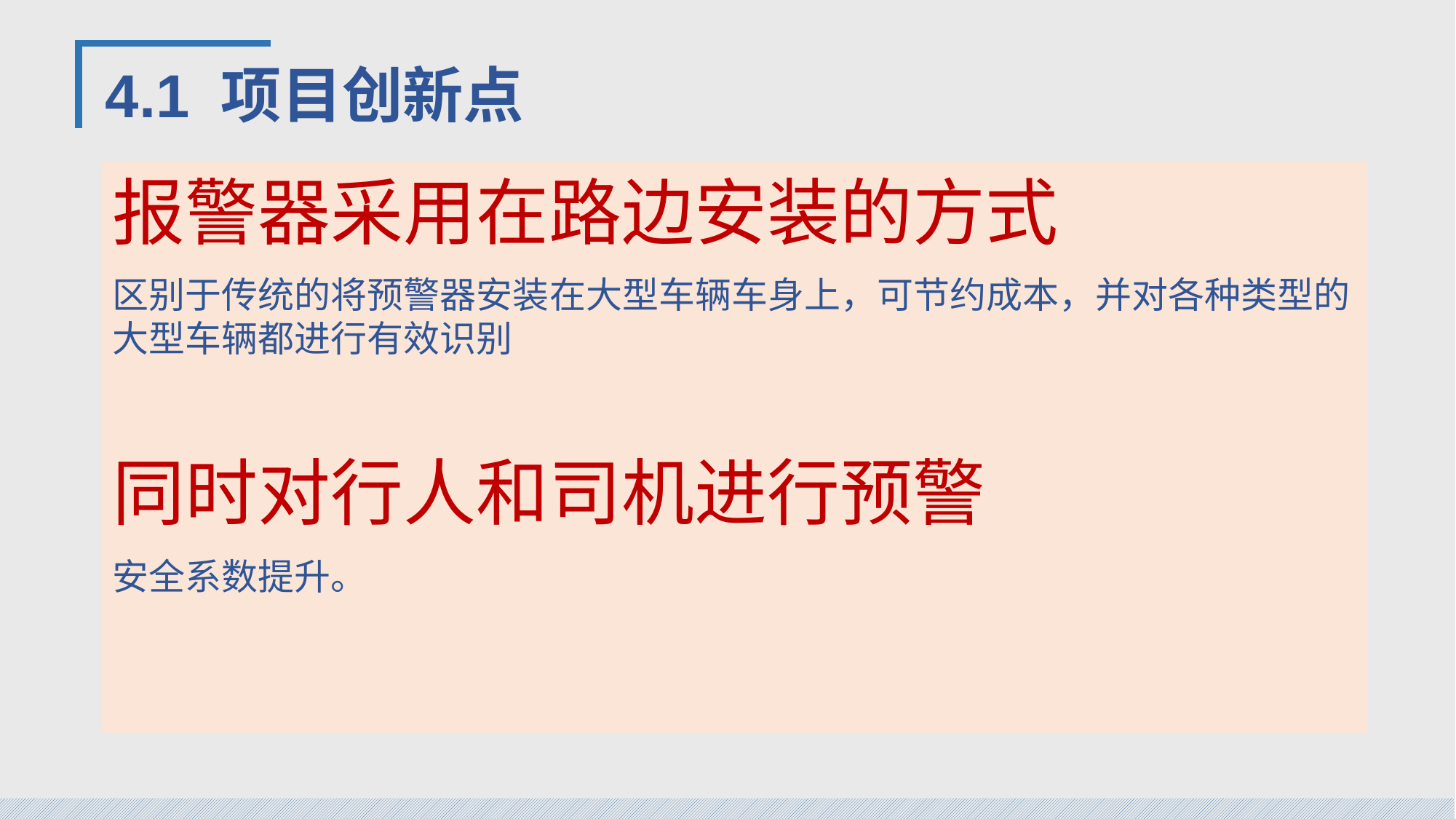

4.1 项目创新点
报警器采用在路边安装的方式

区别于传统的将预警器安装在大型车辆车身上，可节约成本，并对各种类型的大型车辆都进行有效识别

同时对行人和司机进行预警

安全系数提升。